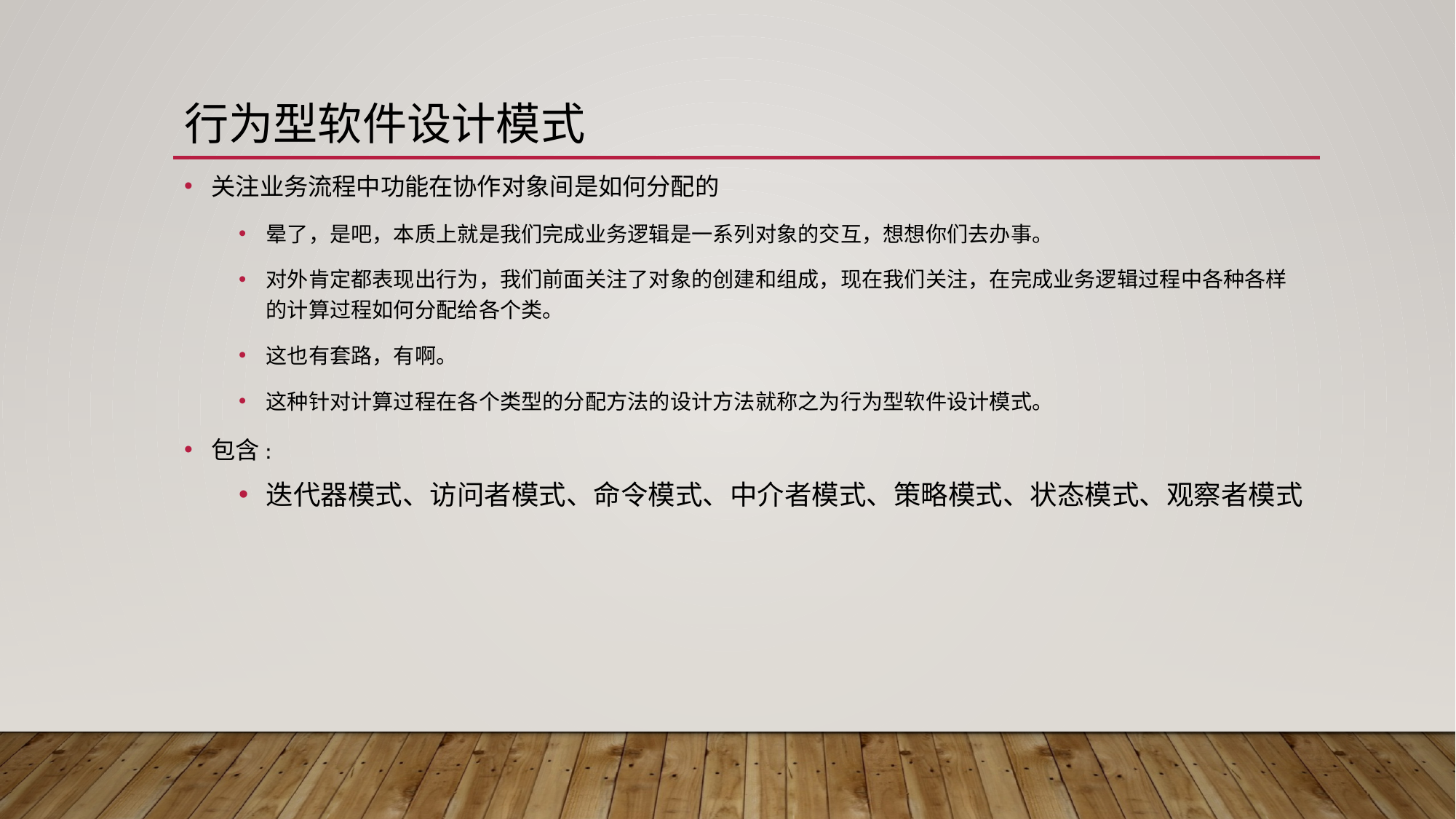

# 行为型软件设计模式
关注业务流程中功能在协作对象间是如何分配的
晕了，是吧，本质上就是我们完成业务逻辑是一系列对象的交互，想想你们去办事。
对外肯定都表现出行为，我们前面关注了对象的创建和组成，现在我们关注，在完成业务逻辑过程中各种各样的计算过程如何分配给各个类。
这也有套路，有啊。
这种针对计算过程在各个类型的分配方法的设计方法就称之为行为型软件设计模式。
包含:
迭代器模式、访问者模式、命令模式、中介者模式、策略模式、状态模式、观察者模式